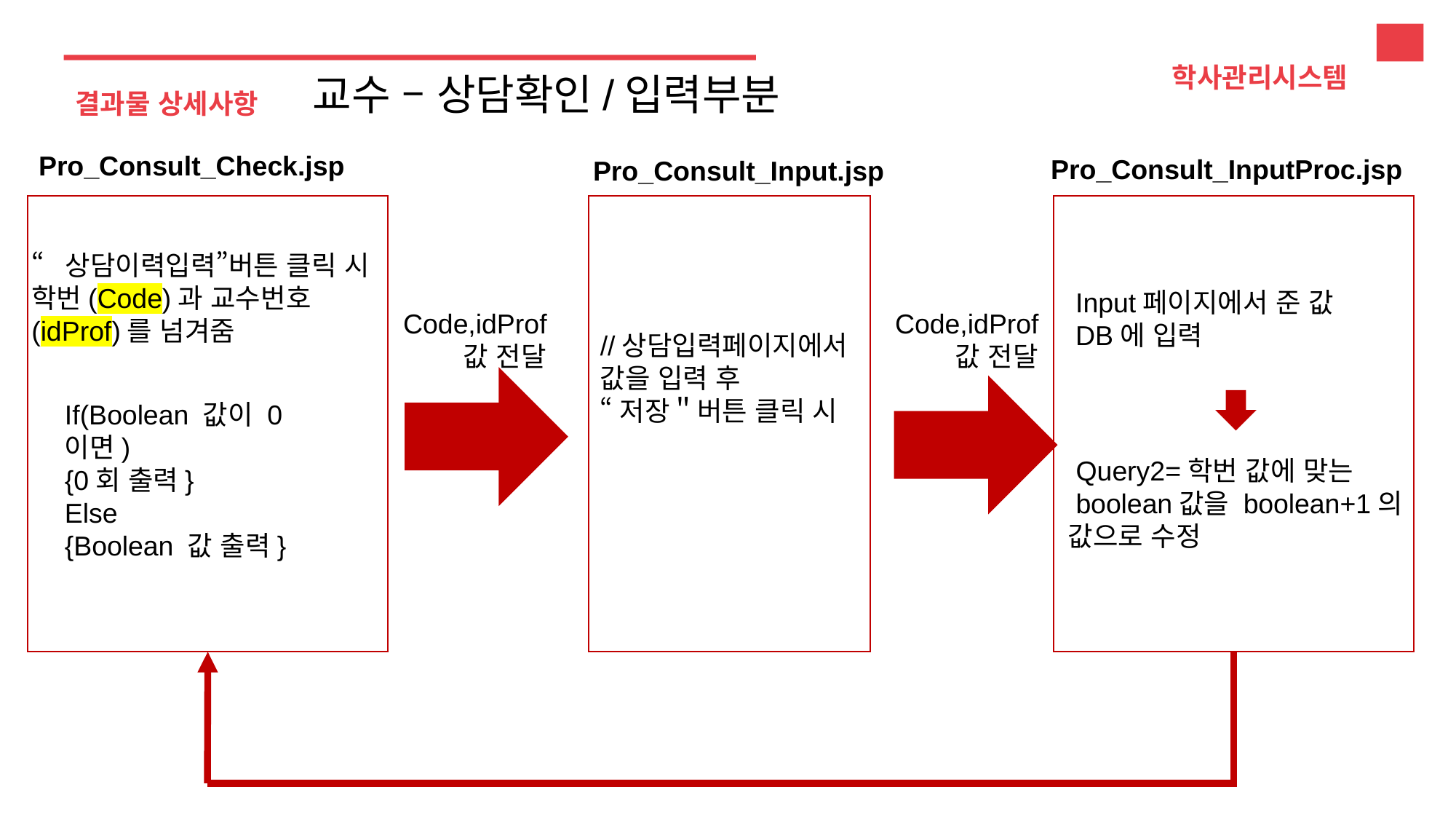

학사관리시스템
교수 – 상담확인/입력부분
결과물 상세사항
Pro_Consult_Check.jsp
Pro_Consult_InputProc.jsp
Pro_Consult_Input.jsp

“상담이력입력”버튼 클릭 시
학번(Code)과 교수번호(idProf)를 넘겨줌
Input페이지에서 준 값
DB에 입력
Code,idProf           값 전달
Code,idProf           값 전달
//상담입력페이지에서 값을 입력 후
“저장＂버튼 클릭 시

If(Boolean 값이 0이면)
{0회 출력}
Else
{Boolean 값 출력}

 Query2=학번 값에 맞는
 boolean값을 boolean+1의 값으로 수정